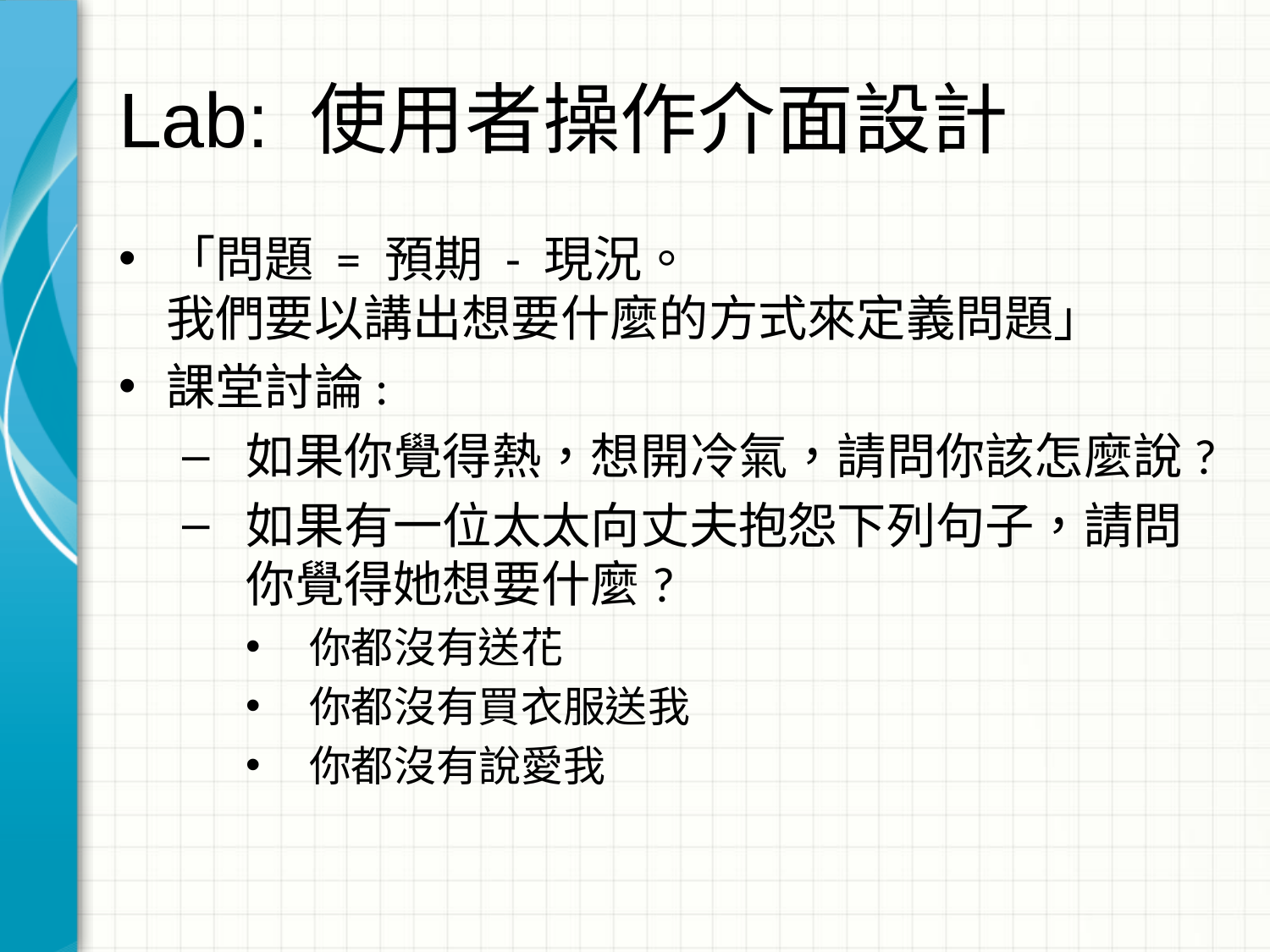

# Lab: 使用者操作介面設計
「問題 = 預期 - 現況。
我們要以講出想要什麼的方式來定義問題」
課堂討論:
如果你覺得熱，想開冷氣，請問你該怎麼說?
如果有一位太太向丈夫抱怨下列句子，請問你覺得她想要什麼?
你都沒有送花
你都沒有買衣服送我
你都沒有說愛我